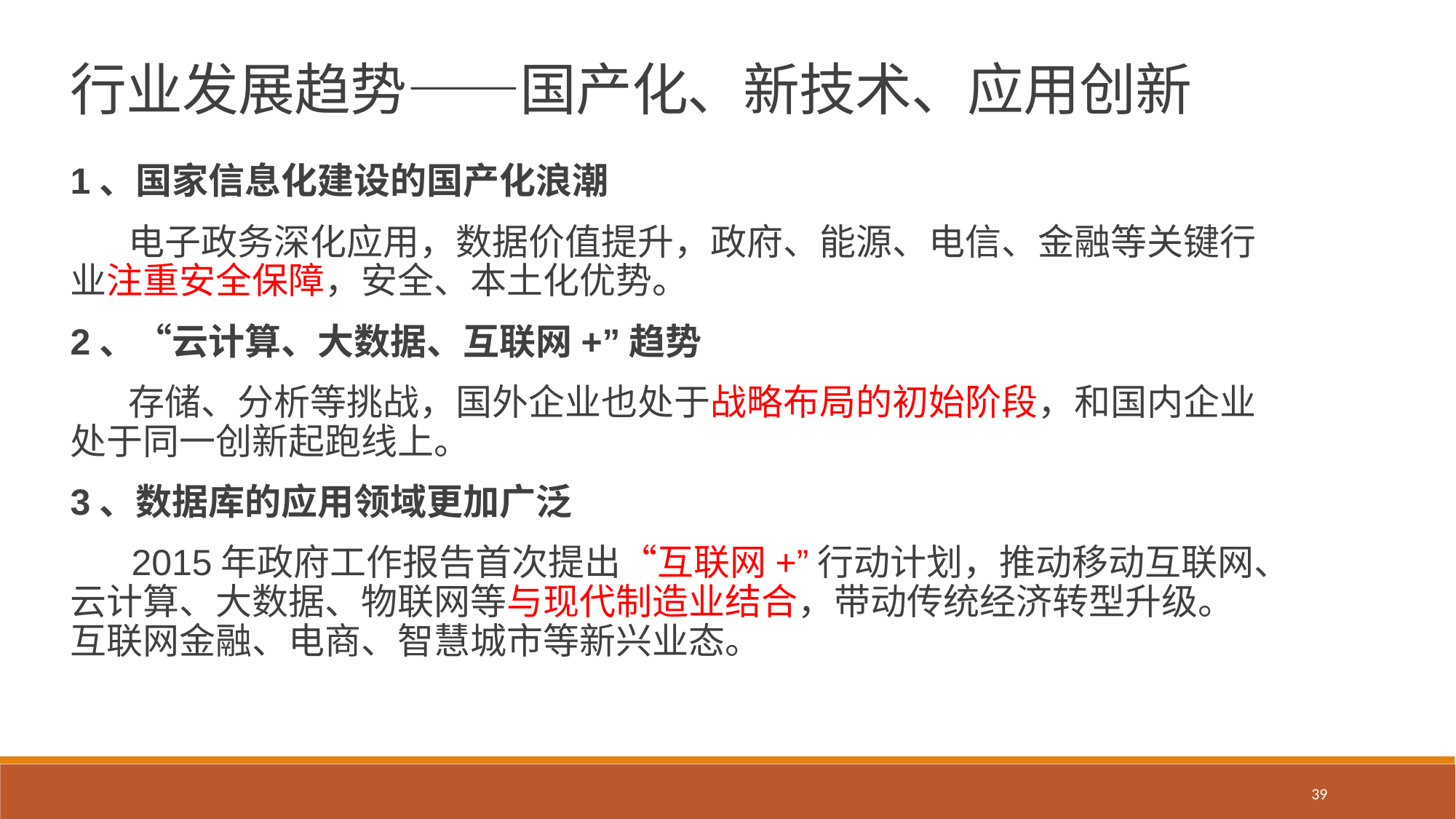

行业发展趋势——国产化、新技术、应用创新
1、国家信息化建设的国产化浪潮
      电子政务深化应用，数据价值提升，政府、能源、电信、金融等关键行业注重安全保障，安全、本土化优势。
2、“云计算、大数据、互联网+”趋势
      存储、分析等挑战，国外企业也处于战略布局的初始阶段，和国内企业处于同一创新起跑线上。
3、数据库的应用领域更加广泛
      2015年政府工作报告首次提出“互联网+”行动计划，推动移动互联网、云计算、大数据、物联网等与现代制造业结合，带动传统经济转型升级。互联网金融、电商、智慧城市等新兴业态。
39